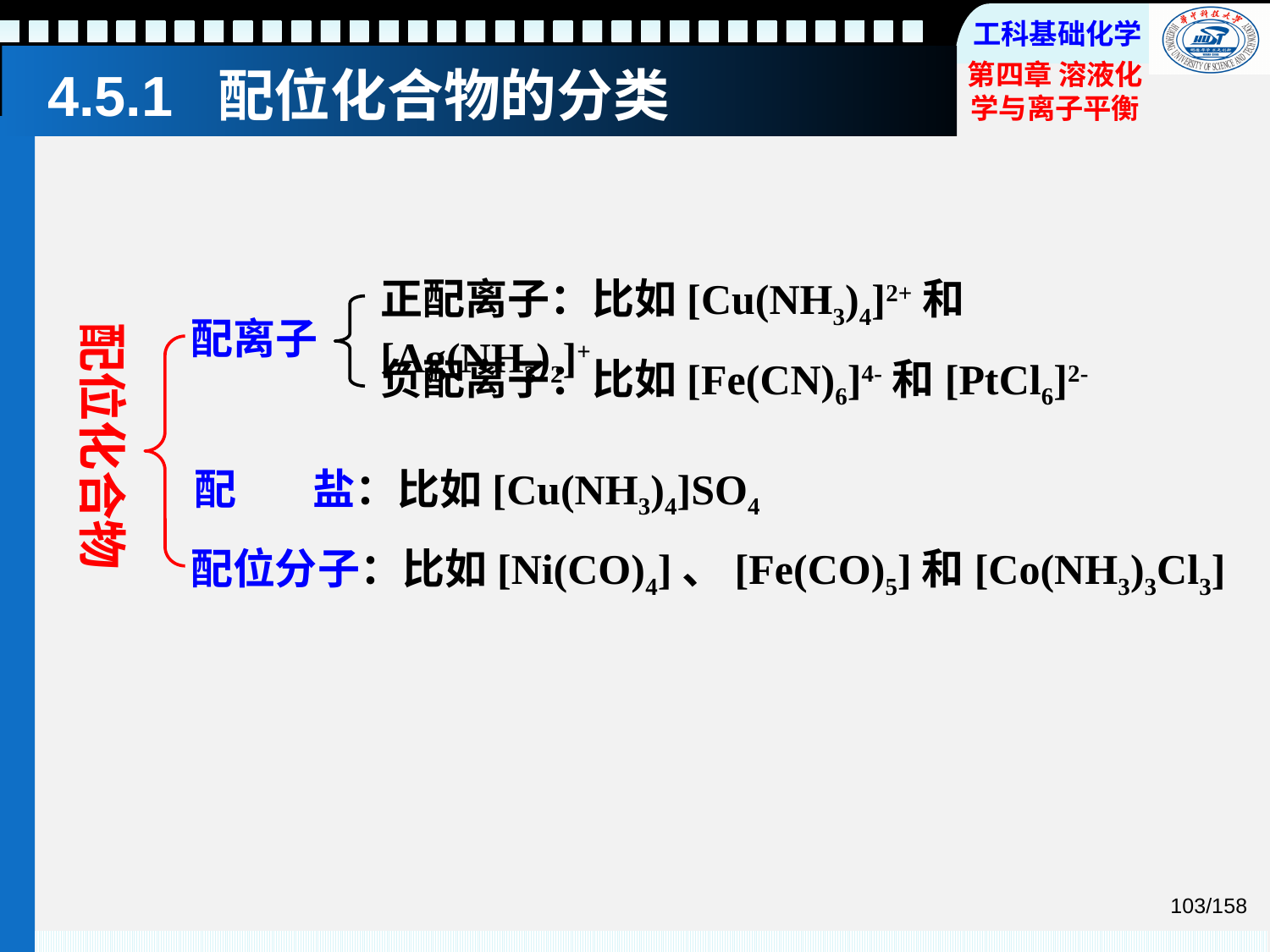

# 4.5.1  配位化合物的分类
正配离子：比如[Cu(NH3)4]2+和[Ag(NH3)2]+
配位化合物

配离子

负配离子：比如[Fe(CN)6]4-和[PtCl6]2-
配        盐：比如[Cu(NH3)4]SO4
配位分子：比如[Ni(CO)4]、[Fe(CO)5]和[Co(NH3)3Cl3]